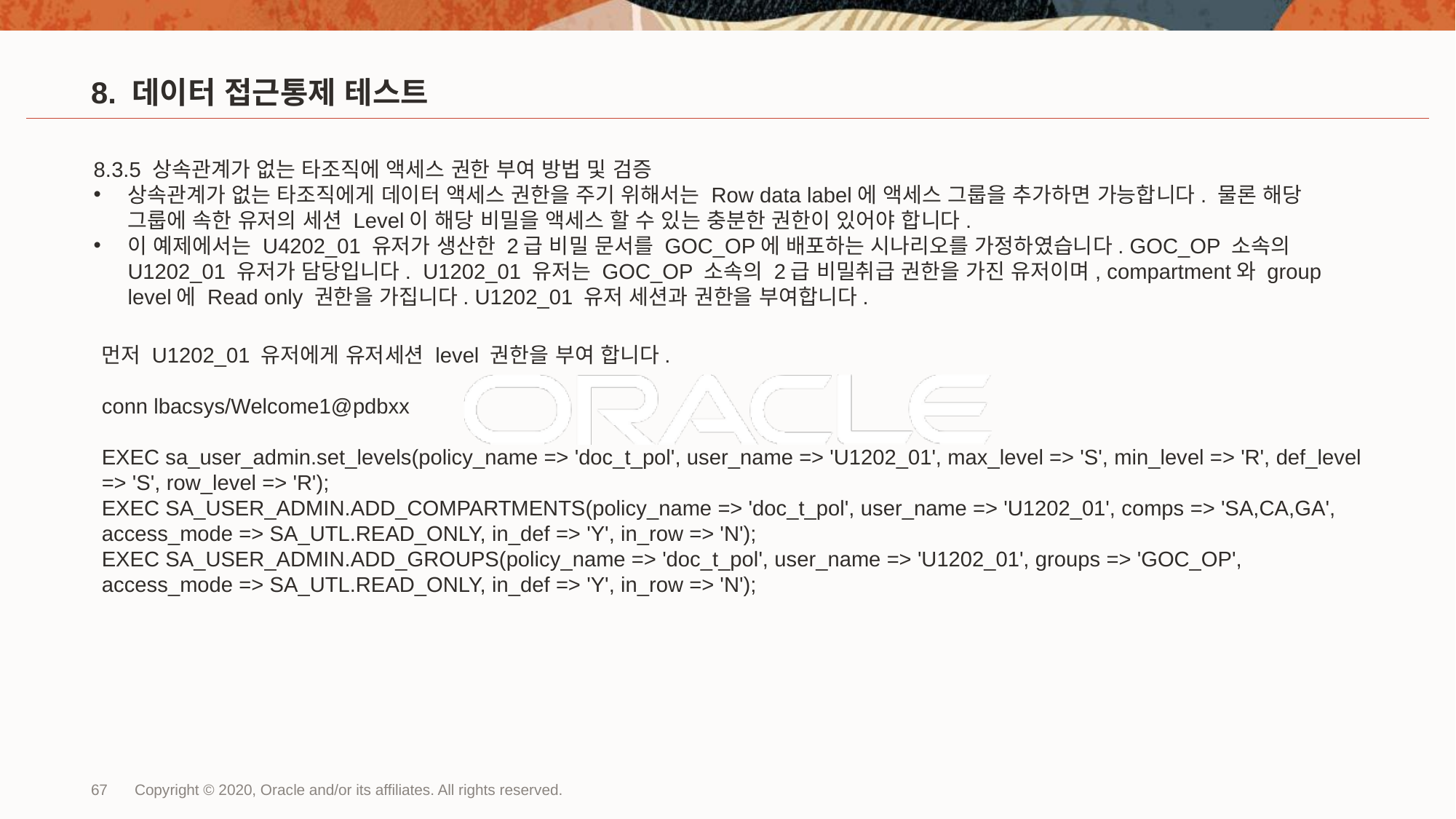

# 8. 데이터 접근통제 테스트
8.3.5 상속관계가 없는 타조직에 액세스 권한 부여 방법 및 검증
상속관계가 없는 타조직에게 데이터 액세스 권한을 주기 위해서는 Row data label에 액세스 그룹을 추가하면 가능합니다. 물론 해당 그룹에 속한 유저의 세션 Level이 해당 비밀을 액세스 할 수 있는 충분한 권한이 있어야 합니다.
이 예제에서는 U4202_01 유저가 생산한 2급 비밀 문서를 GOC_OP에 배포하는 시나리오를 가정하였습니다. GOC_OP 소속의 U1202_01 유저가 담당입니다.  U1202_01 유저는 GOC_OP 소속의 2급 비밀취급 권한을 가진 유저이며, compartment와 group level에 Read only 권한을 가집니다. U1202_01 유저 세션과 권한을 부여합니다.
먼저 U1202_01 유저에게 유저세션 level 권한을 부여 합니다.

conn lbacsys/Welcome1@pdbxx

EXEC sa_user_admin.set_levels(policy_name => 'doc_t_pol', user_name => 'U1202_01', max_level => 'S', min_level => 'R', def_level => 'S', row_level => 'R');
EXEC SA_USER_ADMIN.ADD_COMPARTMENTS(policy_name => 'doc_t_pol', user_name => 'U1202_01', comps => 'SA,CA,GA', access_mode => SA_UTL.READ_ONLY, in_def => 'Y', in_row => 'N');
EXEC SA_USER_ADMIN.ADD_GROUPS(policy_name => 'doc_t_pol', user_name => 'U1202_01', groups => 'GOC_OP', access_mode => SA_UTL.READ_ONLY, in_def => 'Y', in_row => 'N');

67
Copyright © 2020, Oracle and/or its affiliates. All rights reserved.